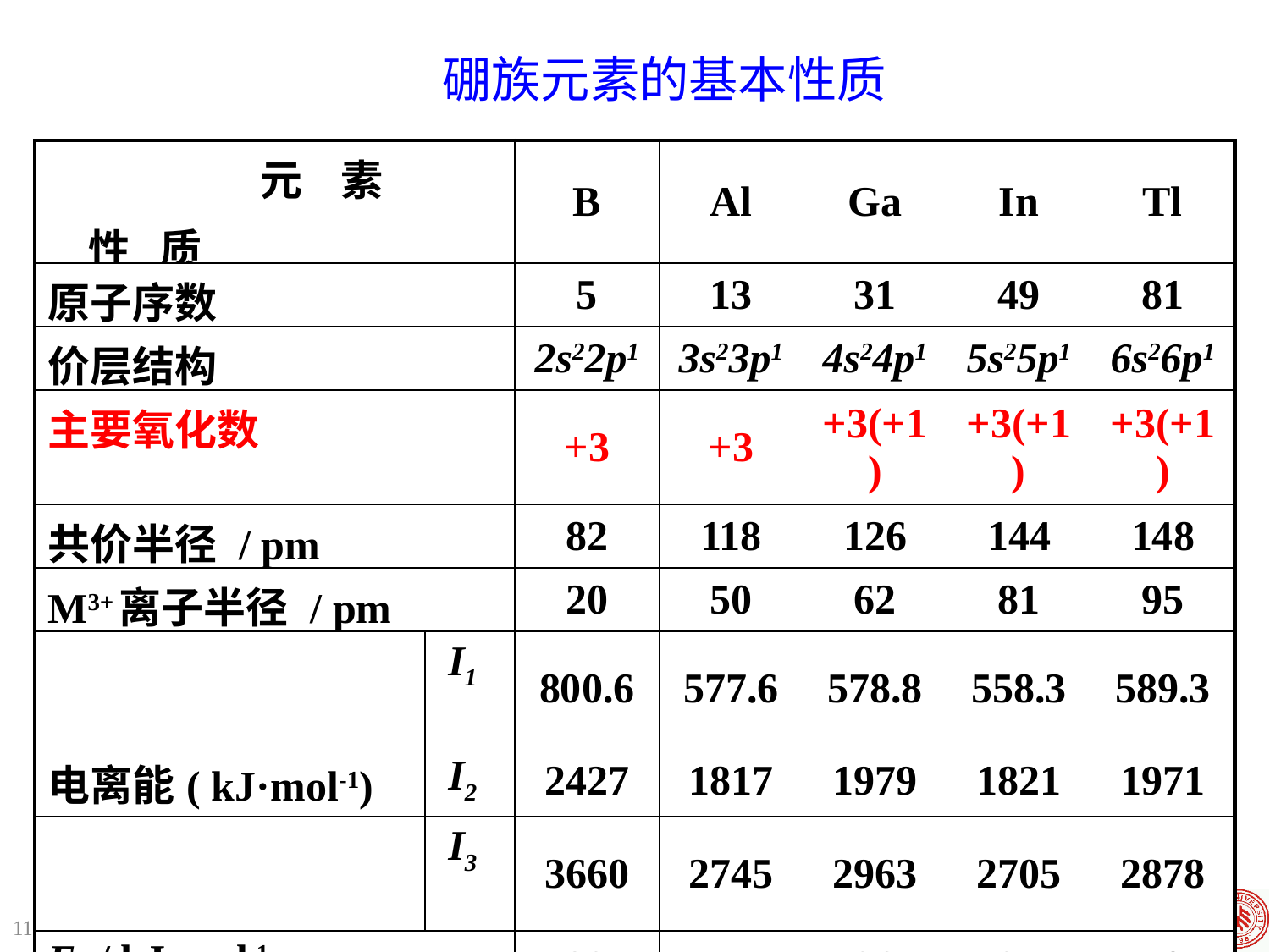

硼族元素的基本性质
| 元 素 性 质 |  | B | Al | Ga | In | Tl |
| --- | --- | --- | --- | --- | --- | --- |
| 原子序数 |  | 5 | 13 | 31 | 49 | 81 |
| 价层结构 |  | 2s22p1 | 3s23p1 | 4s24p1 | 5s25p1 | 6s26p1 |
| 主要氧化数 |  | +3 | +3 | +3(+1) | +3(+1) | +3(+1) |
| 共价半径 / pm |  | 82 | 118 | 126 | 144 | 148 |
| M3+离子半径 / pm |  | 20 | 50 | 62 | 81 | 95 |
|  | I1 | 800.6 | 577.6 | 578.8 | 558.3 | 589.3 |
| 电离能( kJ·mol-1) | I2 | 2427 | 1817 | 1979 | 1821 | 1971 |
|  | I3 | 3660 | 2745 | 2963 | 2705 | 2878 |
| E1 / kJ·mol-1 |  | 23 | 44 | 36 | 34 | 50 |
| 电负性（xp） |  | 2.04 | 1.61 | 1.18 | 1.78 | 1.62 |
11